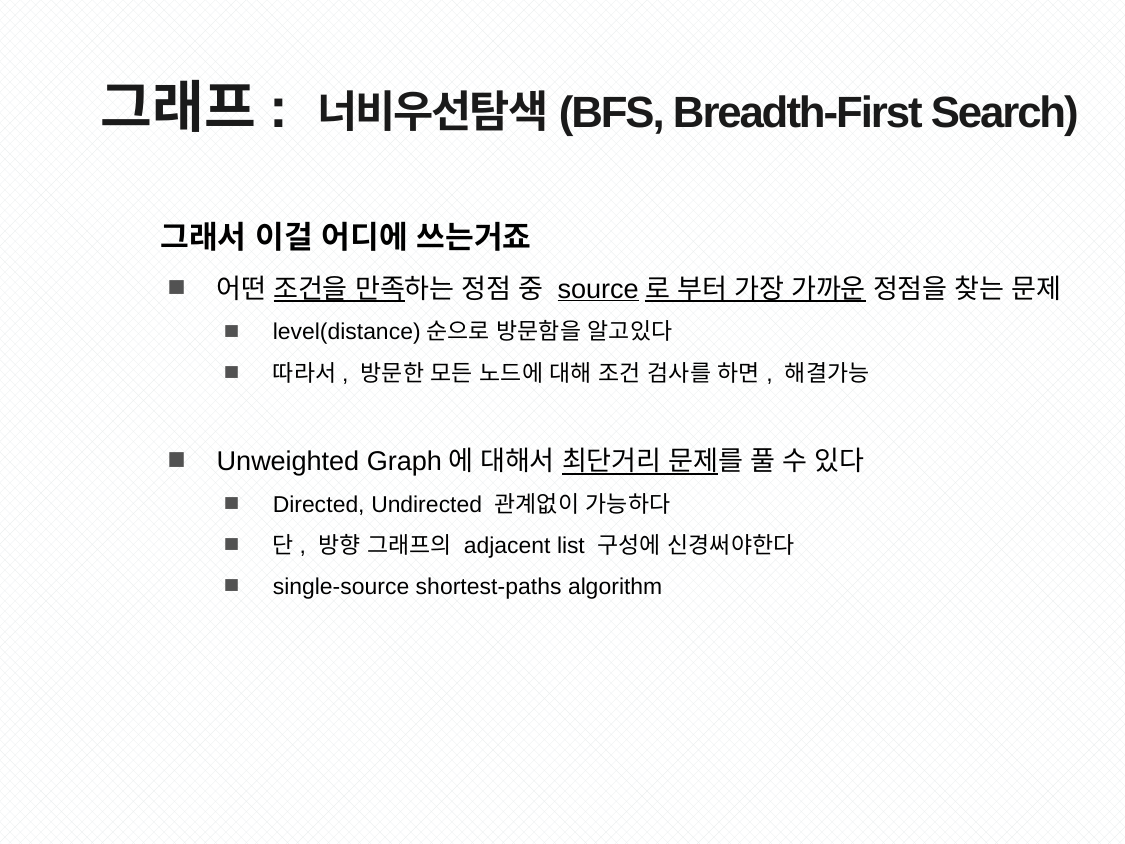

그래프: 너비우선탐색(BFS, Breadth-First Search)
그래서 이걸 어디에 쓰는거죠
어떤 조건을 만족하는 정점 중 source로 부터 가장 가까운 정점을 찾는 문제
level(distance)순으로 방문함을 알고있다
따라서, 방문한 모든 노드에 대해 조건 검사를 하면, 해결가능

Unweighted Graph에 대해서 최단거리 문제를 풀 수 있다
Directed, Undirected 관계없이 가능하다
단, 방향 그래프의 adjacent list 구성에 신경써야한다
﻿single-source shortest-paths algorithm